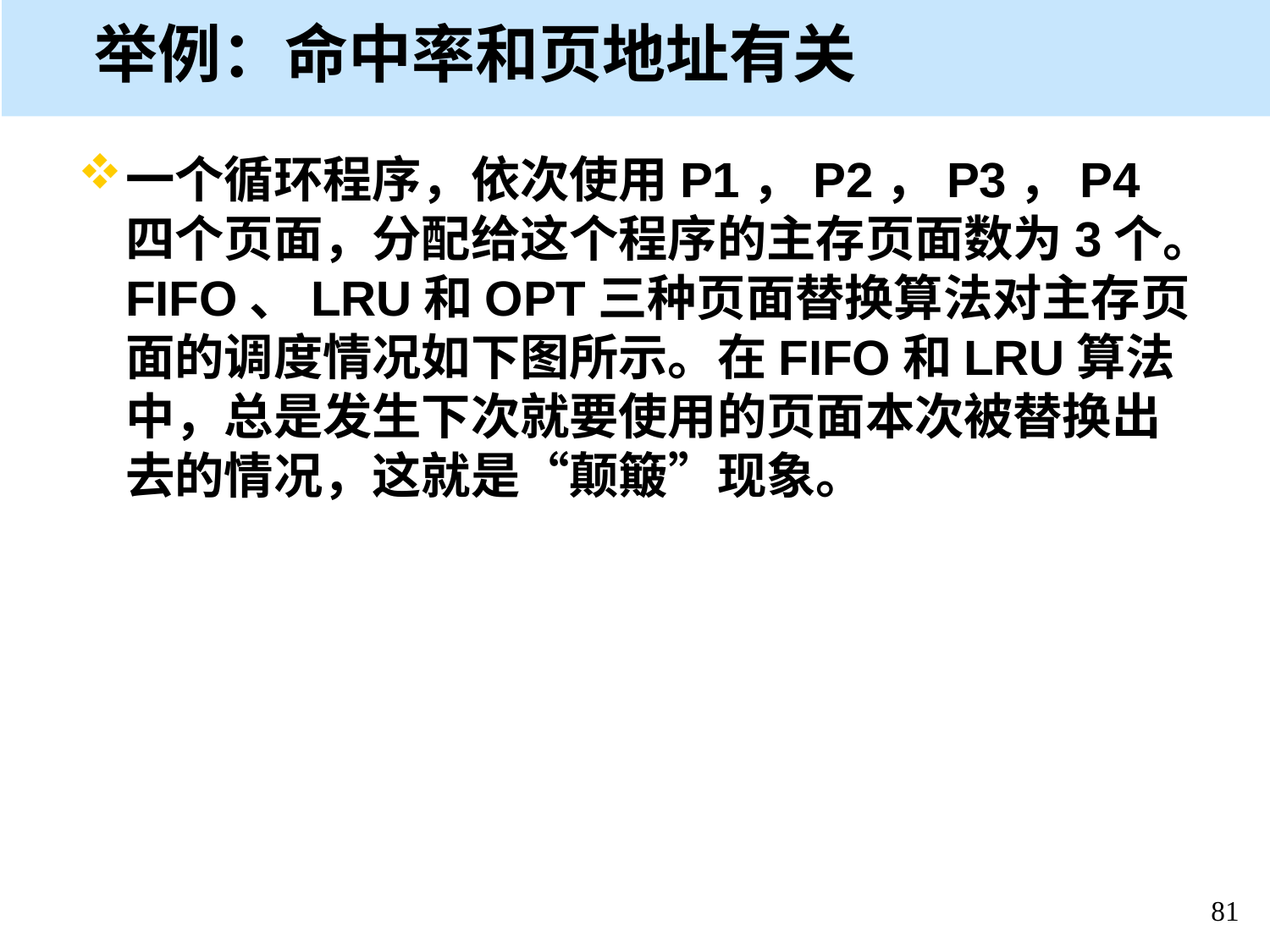

# 举例：命中率和页地址有关
一个循环程序，依次使用P1，P2，P3，P4四个页面，分配给这个程序的主存页面数为3个。FIFO、LRU和OPT三种页面替换算法对主存页面的调度情况如下图所示。在FIFO和LRU算法中，总是发生下次就要使用的页面本次被替换出去的情况，这就是“颠簸”现象。